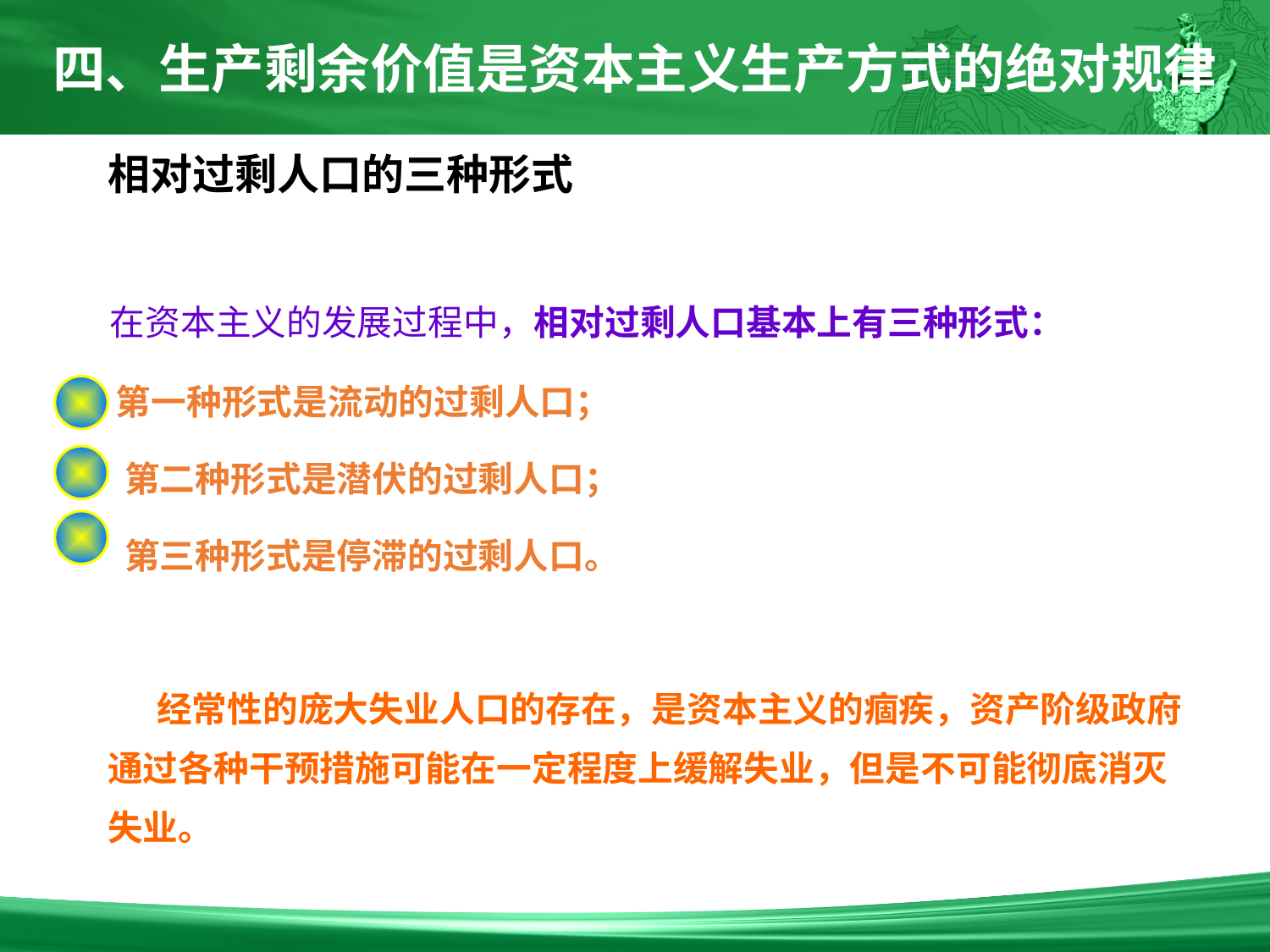

四、生产剩余价值是资本主义生产方式的绝对规律
# 相对过剩人口的三种形式
  在资本主义的发展过程中，相对过剩人口基本上有三种形式：
    第一种形式是流动的过剩人口；
     第二种形式是潜伏的过剩人口；
     第三种形式是停滞的过剩人口。

         经常性的庞大失业人口的存在，是资本主义的痼疾，资产阶级政府通过各种干预措施可能在一定程度上缓解失业，但是不可能彻底消灭失业。